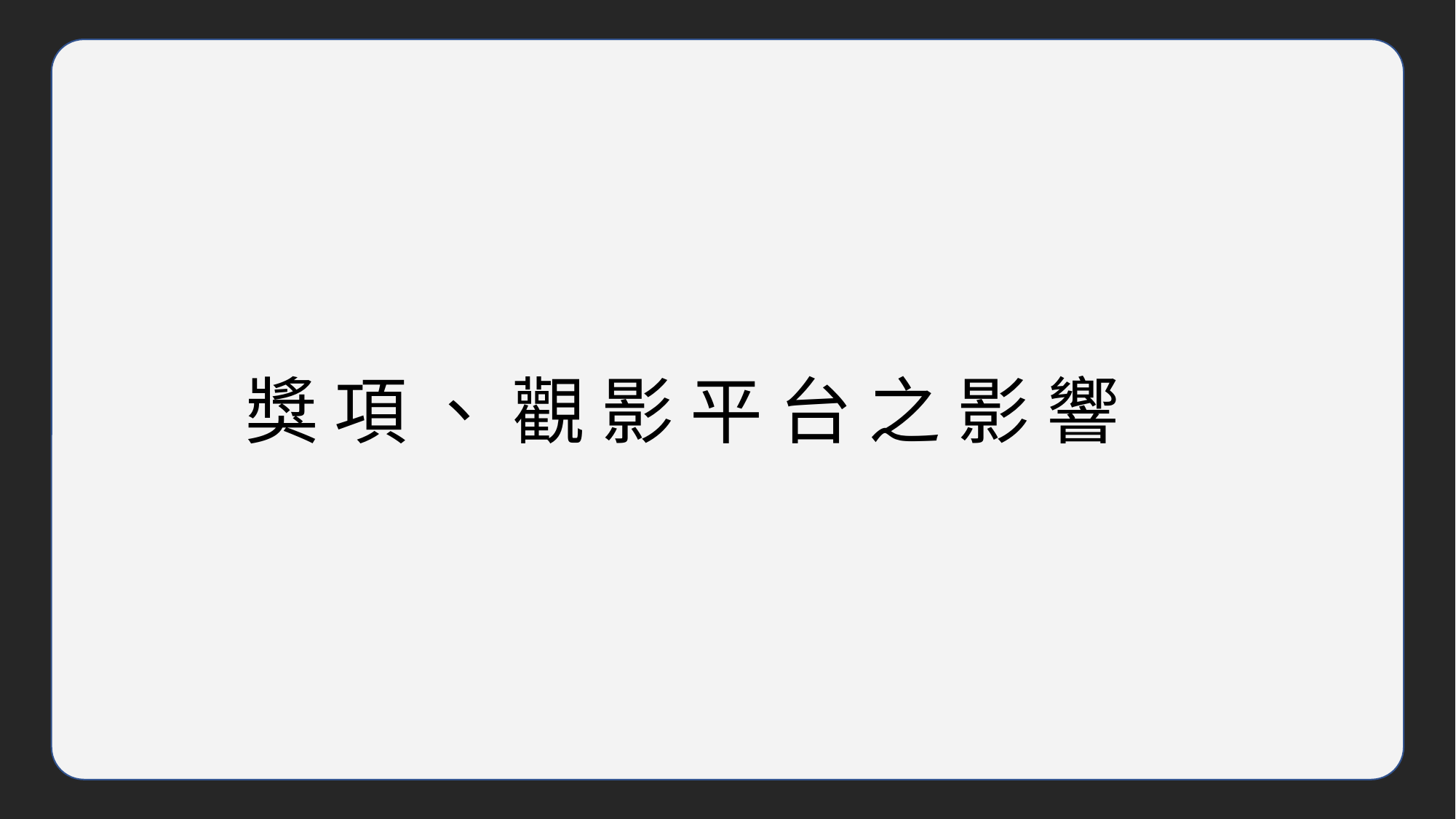

獎 項 、 觀 影 平 台 之 影 響